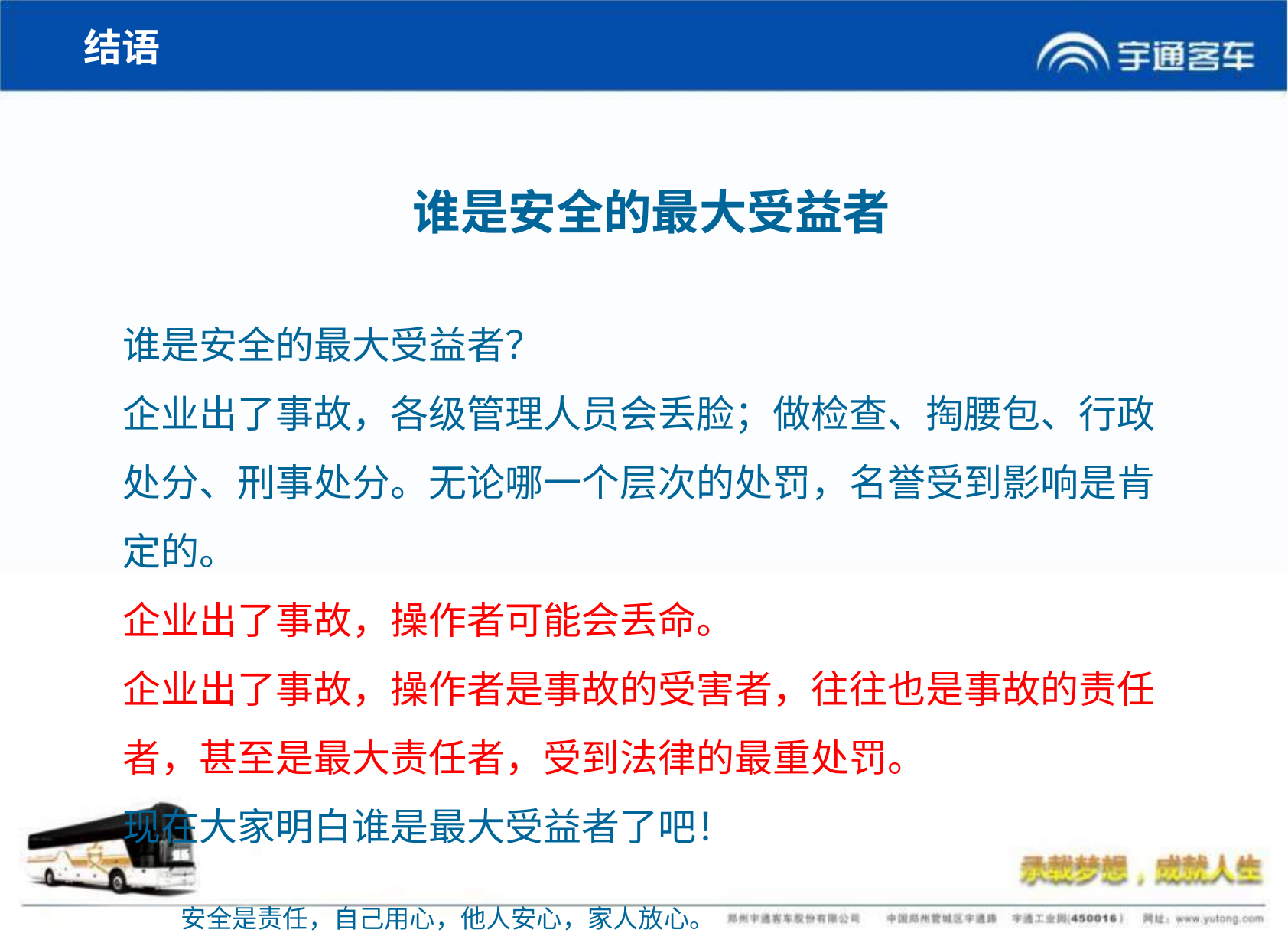

结语
# 谁是安全的最大受益者
谁是安全的最大受益者？
企业出了事故，各级管理人员会丢脸；做检查、掏腰包、行政处分、刑事处分。无论哪一个层次的处罚，名誉受到影响是肯定的。
企业出了事故，操作者可能会丢命。
企业出了事故，操作者是事故的受害者，往往也是事故的责任者，甚至是最大责任者，受到法律的最重处罚。
现在大家明白谁是最大受益者了吧！